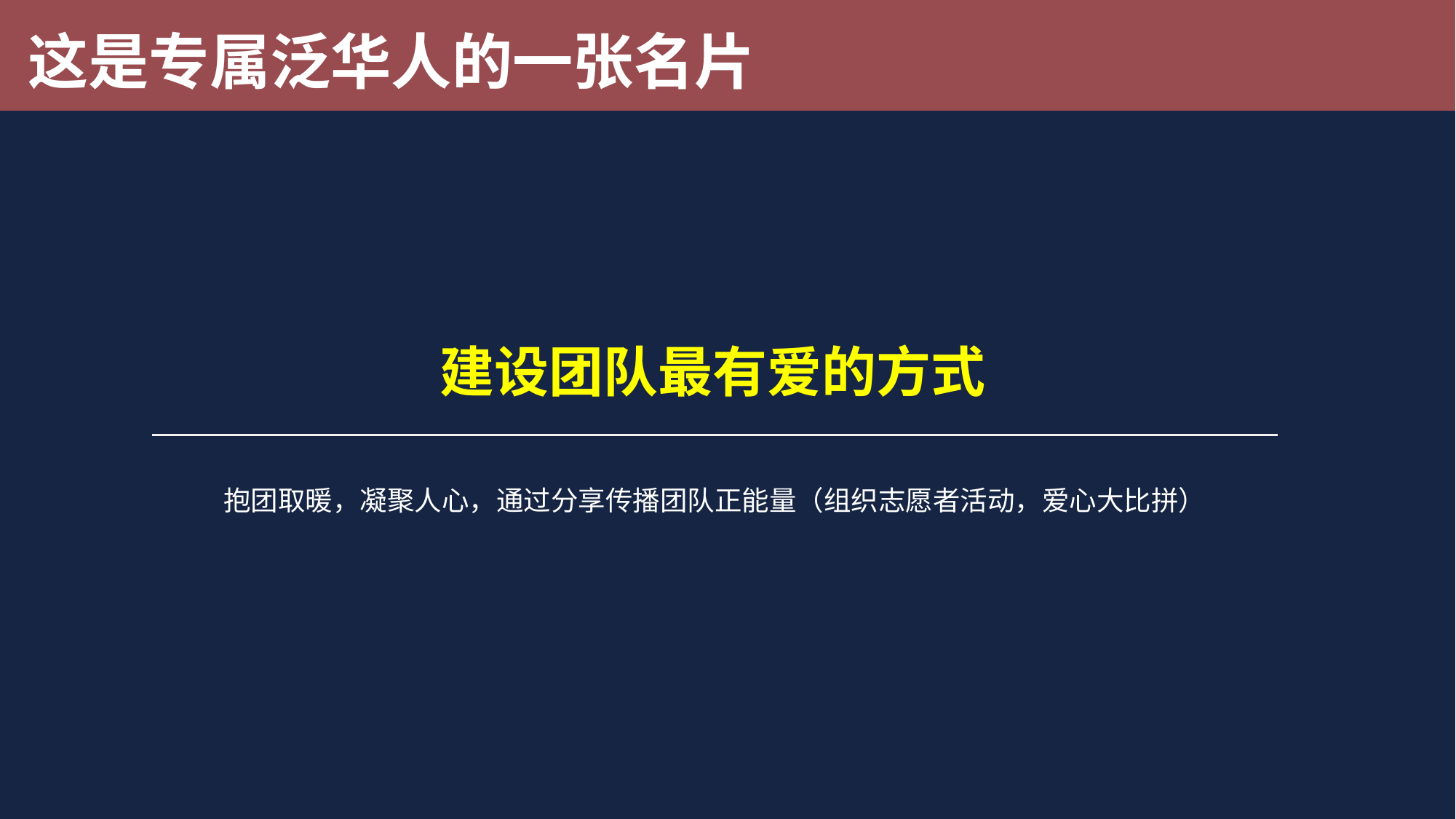

这是专属泛华人的一张名片
建设团队最有爱的方式
抱团取暖，凝聚人心，通过分享传播团队正能量（组织志愿者活动，爱心大比拼）